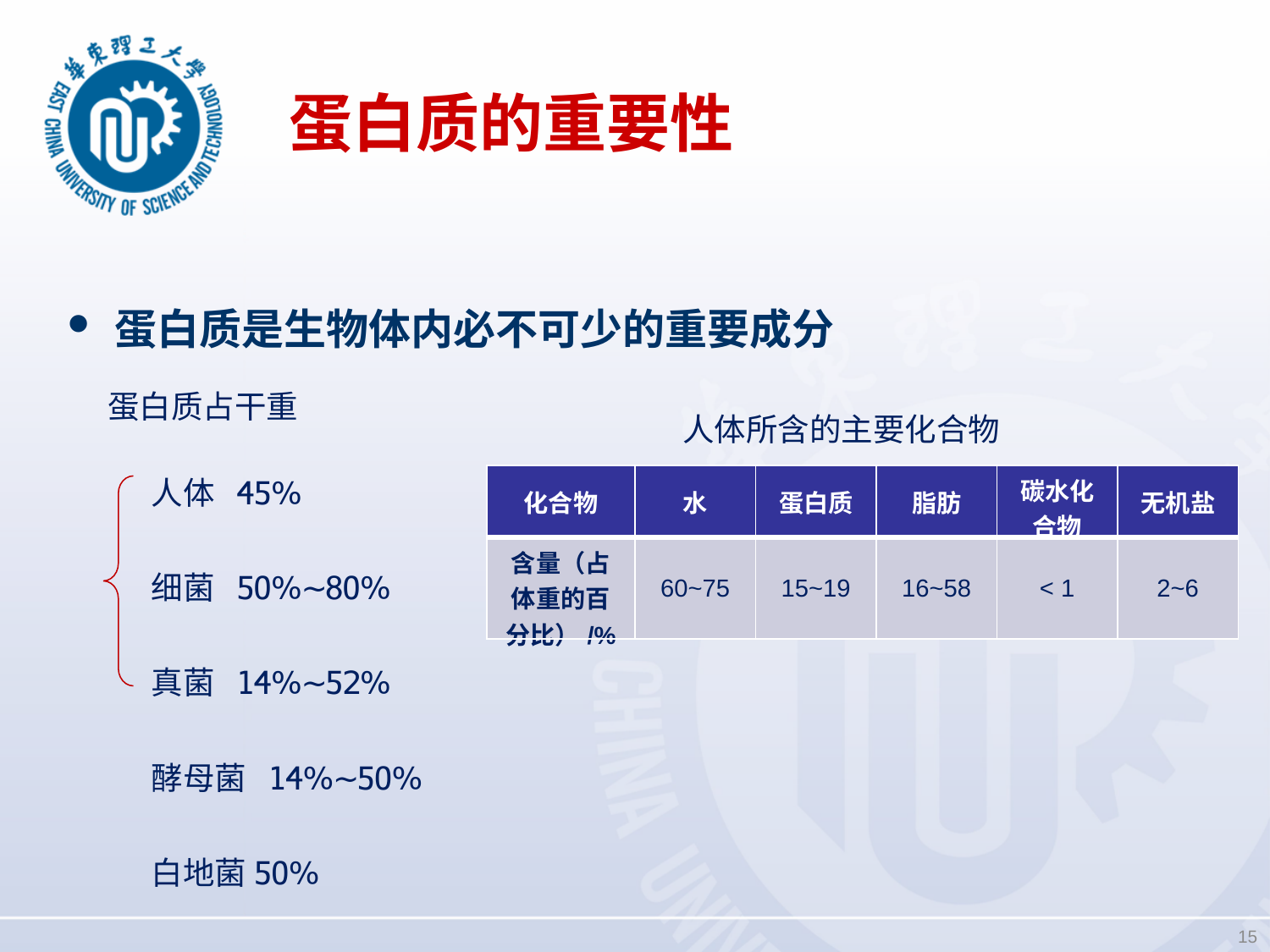

# 蛋白质的重要性
蛋白质是生物体内必不可少的重要成分
蛋白质占干重

     人体  45%
     细菌  50%~80%
     真菌  14%~52%
     酵母菌  14%~50%
     白地菌50%

人体所含的主要化合物
| 化合物 | 水 | 蛋白质 | 脂肪 | 碳水化合物 | 无机盐 |
| --- | --- | --- | --- | --- | --- |
| 含量（占体重的百分比）/% | 60~75 | 15~19 | 16~58 | < 1 | 2~6 |
15